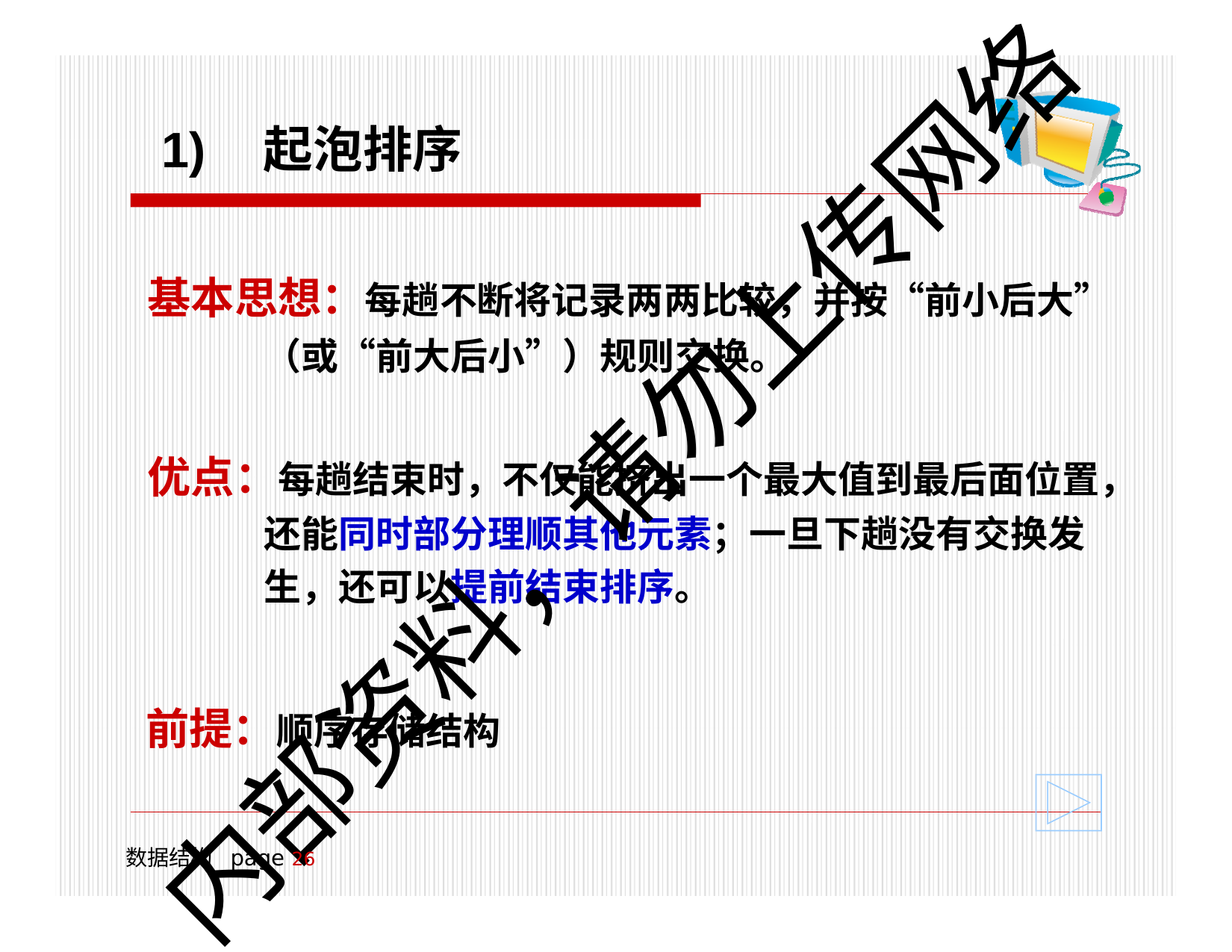

# 1)	起泡排序

基本思想：每趟不断将记录两两比较，并按“前小后大”
（或“前大后小”）规则交换。

优点：每趟结束时，不仅能挤出一个最大值到最后面位置， 还能同时部分理顺其他元素；一旦下趟没有交换发 生，还可以提前结束排序。

前提：顺序存储结构
内部资料，请勿上传网络

数据结构	page 26